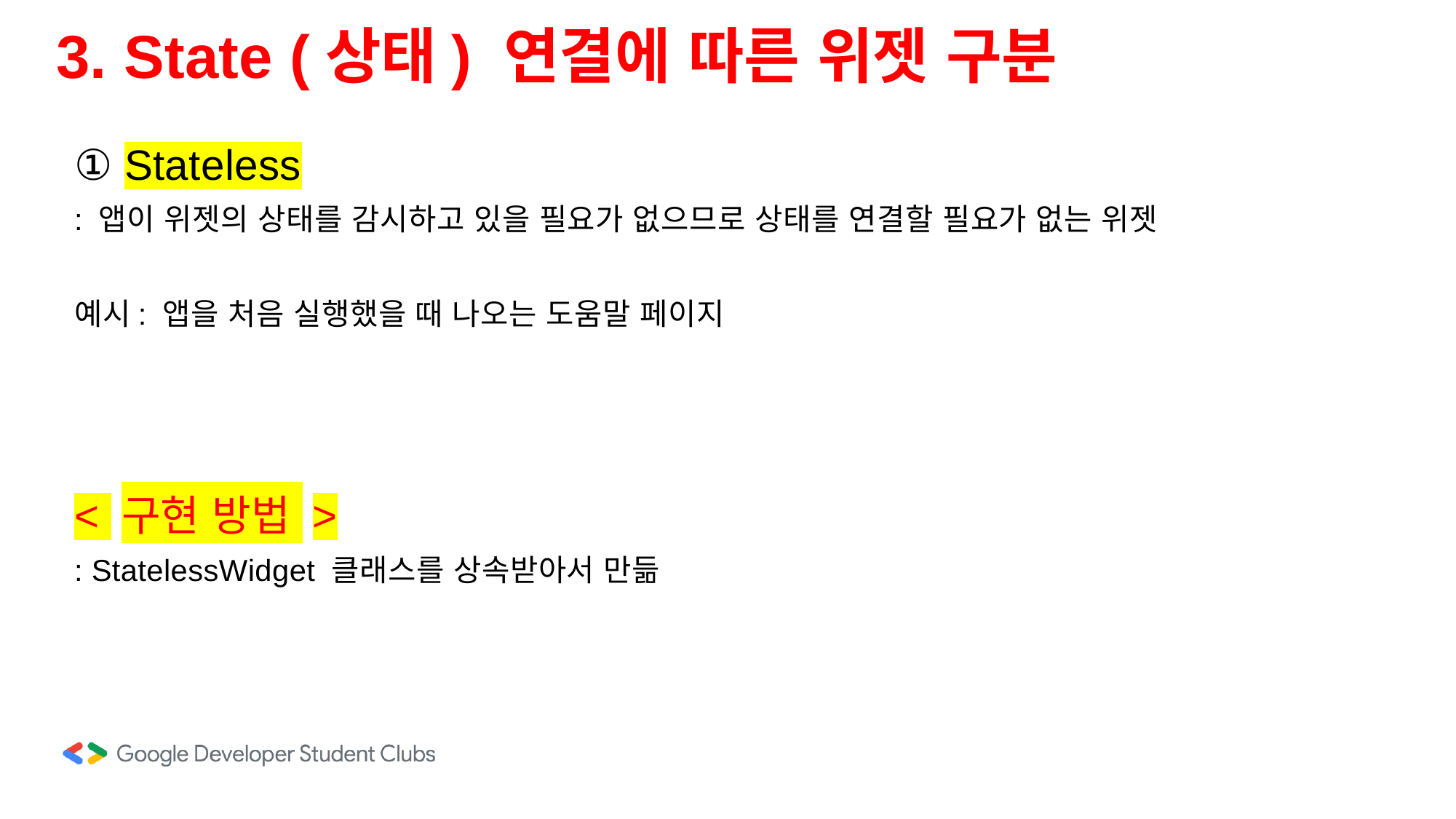

3. State (상태) 연결에 따른 위젯 구분
① Stateless
: 앱이 위젯의 상태를 감시하고 있을 필요가 없으므로 상태를 연결할 필요가 없는 위젯

예시: 앱을 처음 실행했을 때 나오는 도움말 페이지

< 구현 방법 >
: StatelessWidget 클래스를 상속받아서 만듦